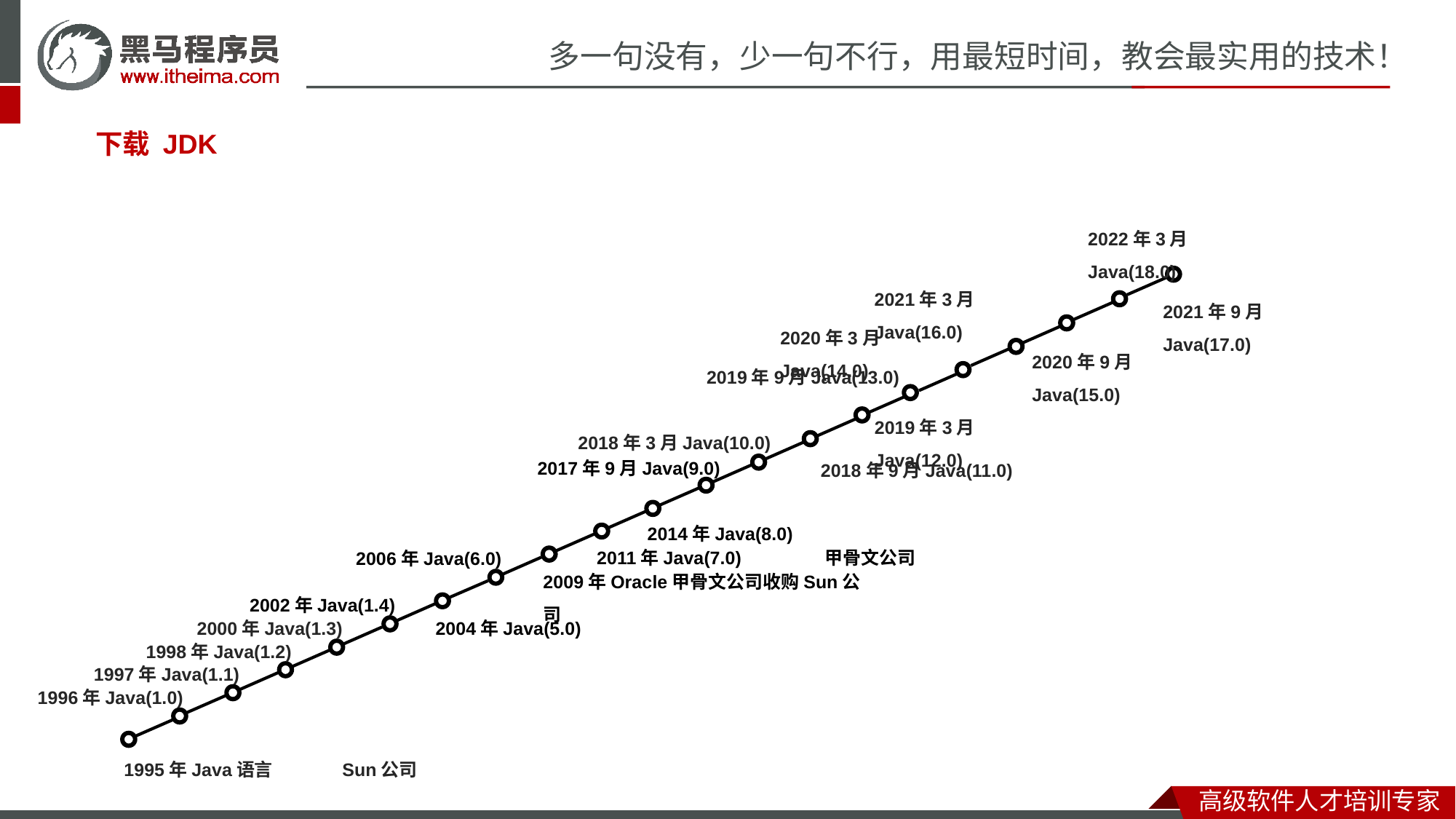

下载 JDK
2022年3月Java(18.0)

2021年3月Java(16.0)
2021年9月Java(17.0)

2020年3月Java(14.0)

2020年9月Java(15.0)

2019年9月Java(13.0)

2019年3月Java(12.0)

2018年3月Java(10.0)

2017年9月Java(9.0)
2018年9月Java(11.0)

2014年Java(8.0)

2011年Java(7.0) 	 甲骨文公司
2006年Java(6.0)

2009年Oracle甲骨文公司收购Sun公司

2002年Java(1.4)

2000年Java(1.3)
2004年Java(5.0)

1998年Java(1.2)

1997年Java(1.1)

1996年Java(1.0)

1995年Java语言	Sun公司